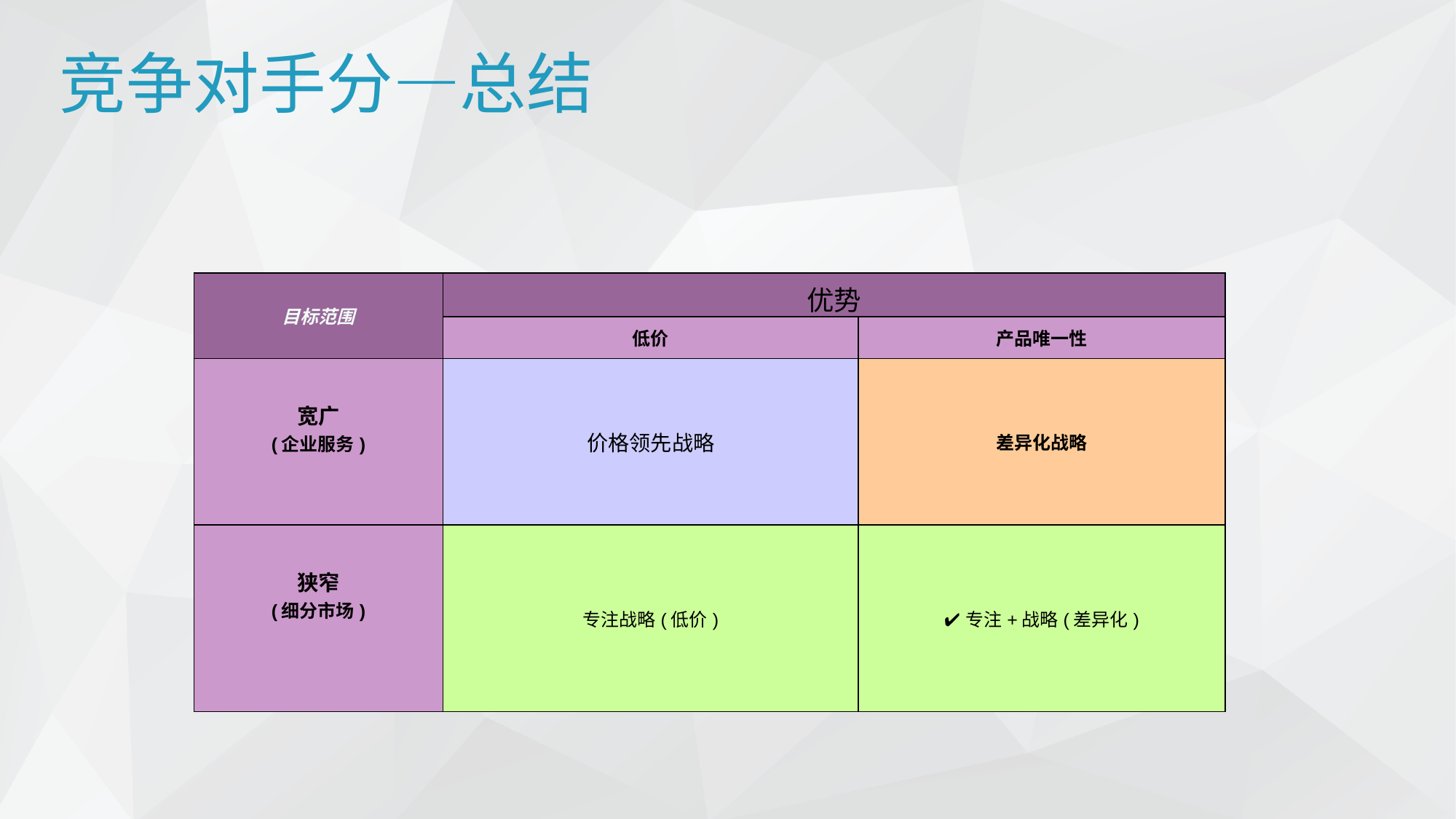

竞争对手分—总结
| 目标范围 | 优势 |  |
| --- | --- | --- |
|  | 低价 | 产品唯一性 |
| 宽广 (企业服务) | 价格领先战略 | 差异化战略 |
| 狭窄 (细分市场) | 专注战略(低价) | ✔专注+战略(差异化) |